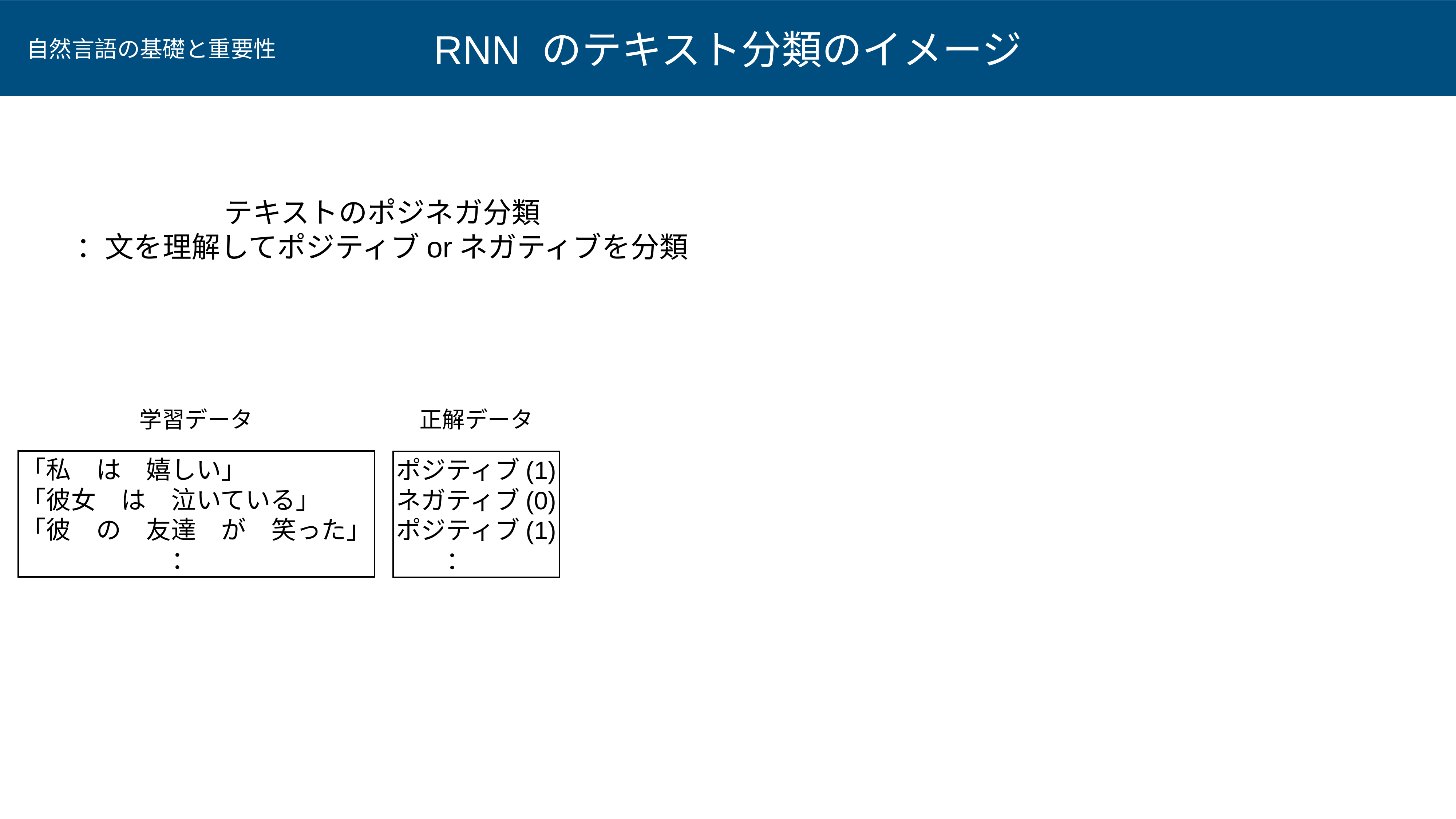

RNN のテキスト分類のイメージ
自然言語の基礎と重要性
テキストのポジネガ分類
：文を理解してポジティブorネガティブを分類
学習データ
正解データ
「私　は　嬉しい」
「彼女　は　泣いている」
「彼　の　友達　が　笑った」
　　　　　　：
ポジティブ(1)
ネガティブ(0)
ポジティブ(1)
　　：
25